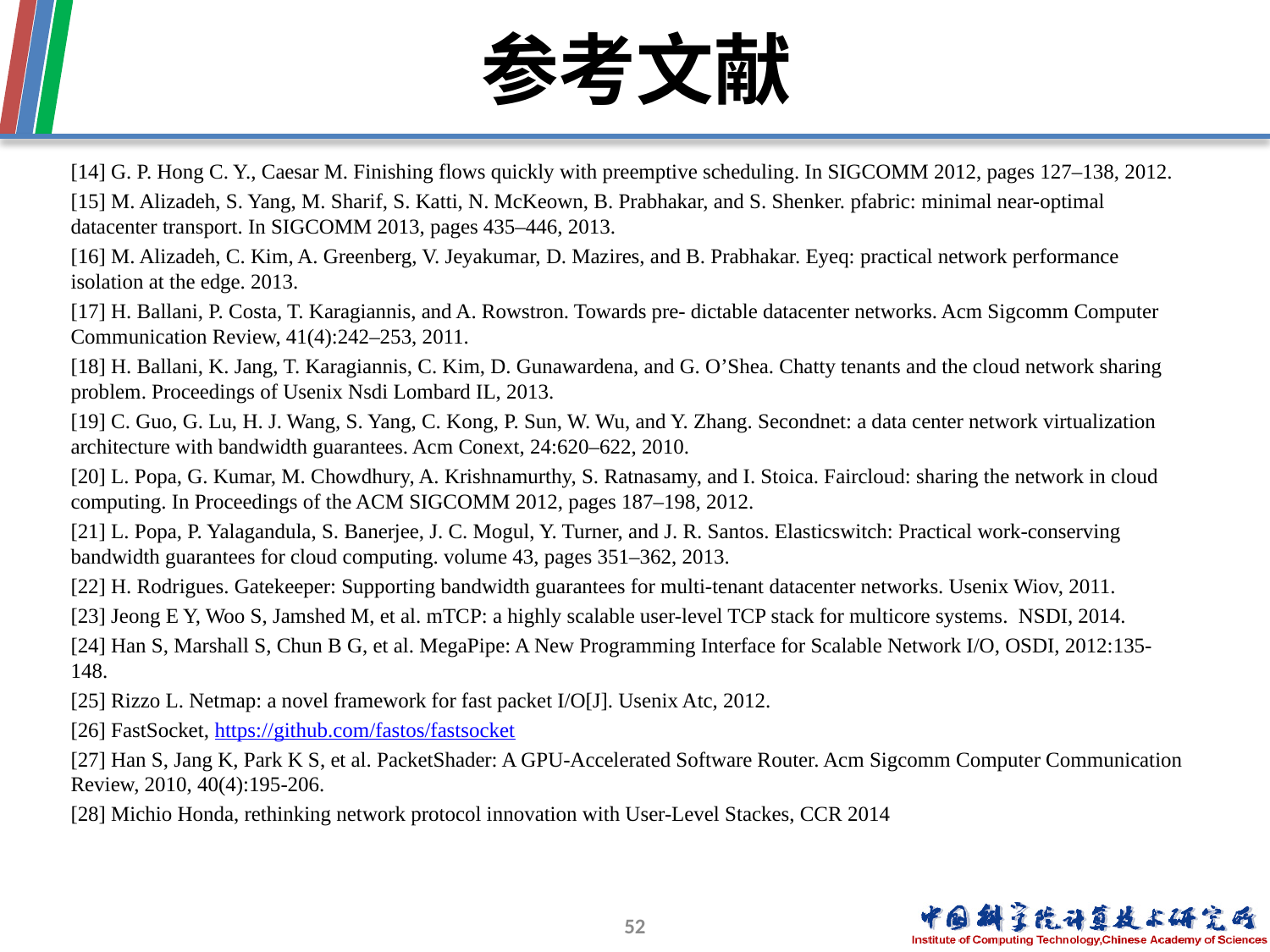

# 参考文献
[14] G. P. Hong C. Y., Caesar M. Finishing flows quickly with preemptive scheduling. In SIGCOMM 2012, pages 127–138, 2012.
[15] M. Alizadeh, S. Yang, M. Sharif, S. Katti, N. McKeown, B. Prabhakar, and S. Shenker. pfabric: minimal near-optimal datacenter transport. In SIGCOMM 2013, pages 435–446, 2013.
[16] M. Alizadeh, C. Kim, A. Greenberg, V. Jeyakumar, D. Mazires, and B. Prabhakar. Eyeq: practical network performance isolation at the edge. 2013.
[17] H. Ballani, P. Costa, T. Karagiannis, and A. Rowstron. Towards pre- dictable datacenter networks. Acm Sigcomm Computer Communication Review, 41(4):242–253, 2011.
[18] H. Ballani, K. Jang, T. Karagiannis, C. Kim, D. Gunawardena, and G. O’Shea. Chatty tenants and the cloud network sharing problem. Proceedings of Usenix Nsdi Lombard IL, 2013.
[19] C. Guo, G. Lu, H. J. Wang, S. Yang, C. Kong, P. Sun, W. Wu, and Y. Zhang. Secondnet: a data center network virtualization architecture with bandwidth guarantees. Acm Conext, 24:620–622, 2010.
[20] L. Popa, G. Kumar, M. Chowdhury, A. Krishnamurthy, S. Ratnasamy, and I. Stoica. Faircloud: sharing the network in cloud computing. In Proceedings of the ACM SIGCOMM 2012, pages 187–198, 2012.
[21] L. Popa, P. Yalagandula, S. Banerjee, J. C. Mogul, Y. Turner, and J. R. Santos. Elasticswitch: Practical work-conserving bandwidth guarantees for cloud computing. volume 43, pages 351–362, 2013.
[22] H. Rodrigues. Gatekeeper: Supporting bandwidth guarantees for multi-tenant datacenter networks. Usenix Wiov, 2011.
[23] Jeong E Y, Woo S, Jamshed M, et al. mTCP: a highly scalable user-level TCP stack for multicore systems.  NSDI, 2014.
[24] Han S, Marshall S, Chun B G, et al. MegaPipe: A New Programming Interface for Scalable Network I/O, OSDI, 2012:135-148.
[25] Rizzo L. Netmap: a novel framework for fast packet I/O[J]. Usenix Atc, 2012.
[26] FastSocket, https://github.com/fastos/fastsocket
[27] Han S, Jang K, Park K S, et al. PacketShader: A GPU-Accelerated Software Router. Acm Sigcomm Computer Communication Review, 2010, 40(4):195-206.
[28] Michio Honda, rethinking network protocol innovation with User-Level Stackes, CCR 2014
52